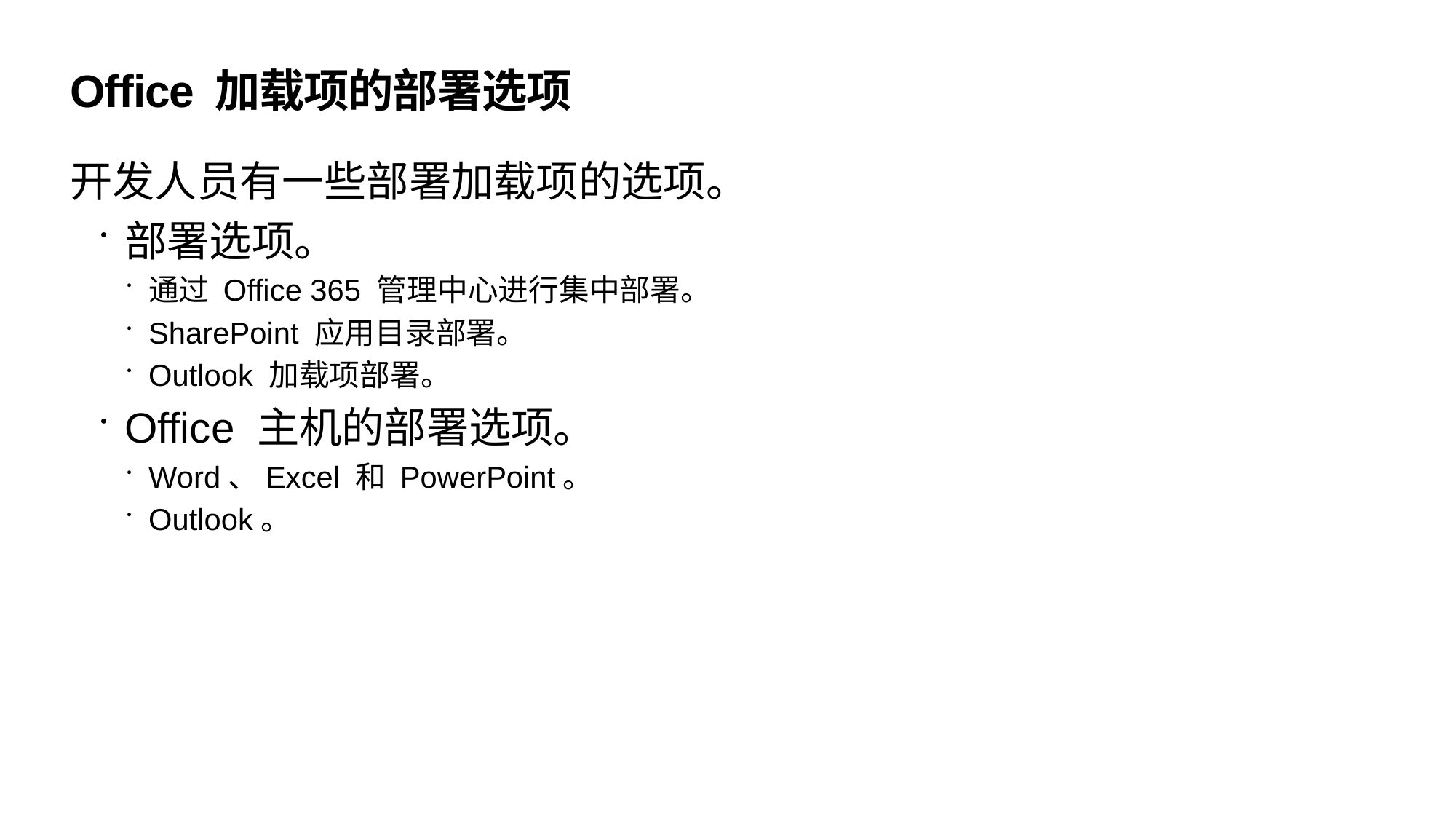

# Office 加载项的部署选项
开发人员有一些部署加载项的选项。
部署选项。
通过 Office 365 管理中心进行集中部署。
SharePoint 应用目录部署。
Outlook 加载项部署。
Office 主机的部署选项。
Word、Excel 和 PowerPoint。
Outlook。